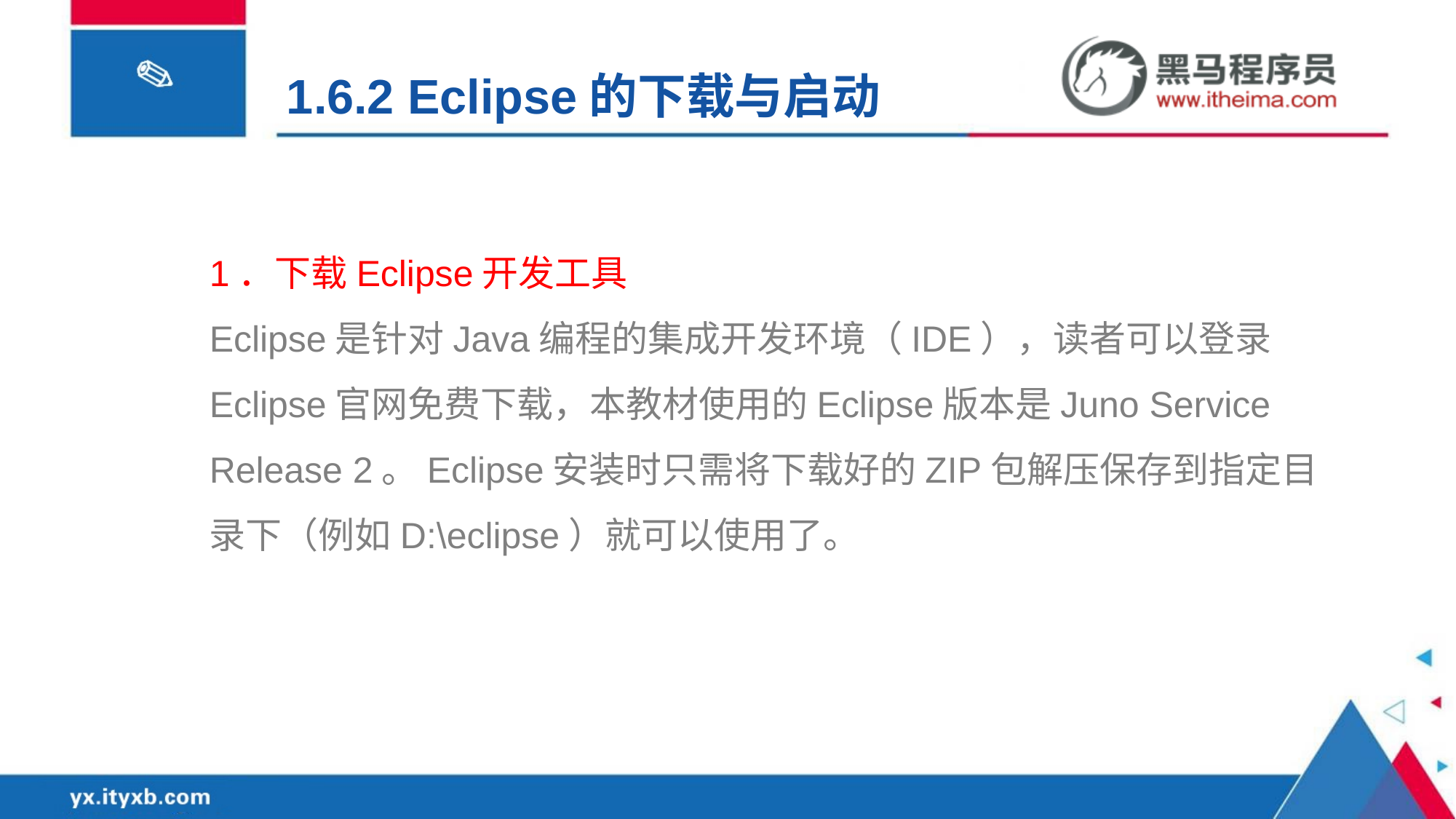

1.6.2 Eclipse的下载与启动
1．下载Eclipse开发工具
Eclipse是针对Java编程的集成开发环境（IDE），读者可以登录Eclipse官网免费下载，本教材使用的Eclipse版本是Juno Service Release 2。Eclipse安装时只需将下载好的ZIP包解压保存到指定目录下（例如D:\eclipse）就可以使用了。